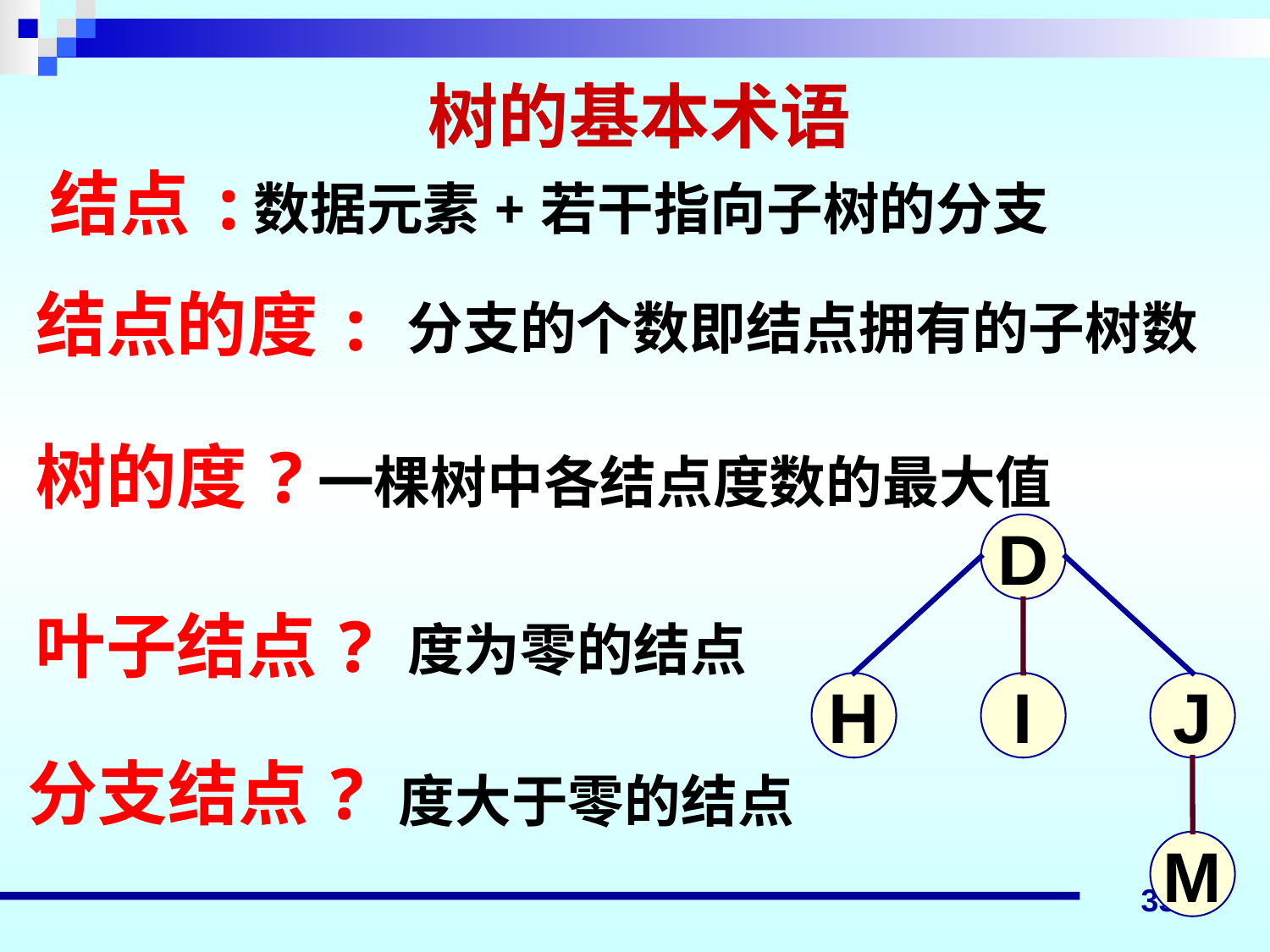

树的基本术语
结点:
数据元素+若干指向子树的分支
结点的度:
分支的个数即结点拥有的子树数
树的度?
一棵树中各结点度数的最大值
D

叶子结点?

度为零的结点
H
I
J
分支结点?

度大于零的结点
M
353